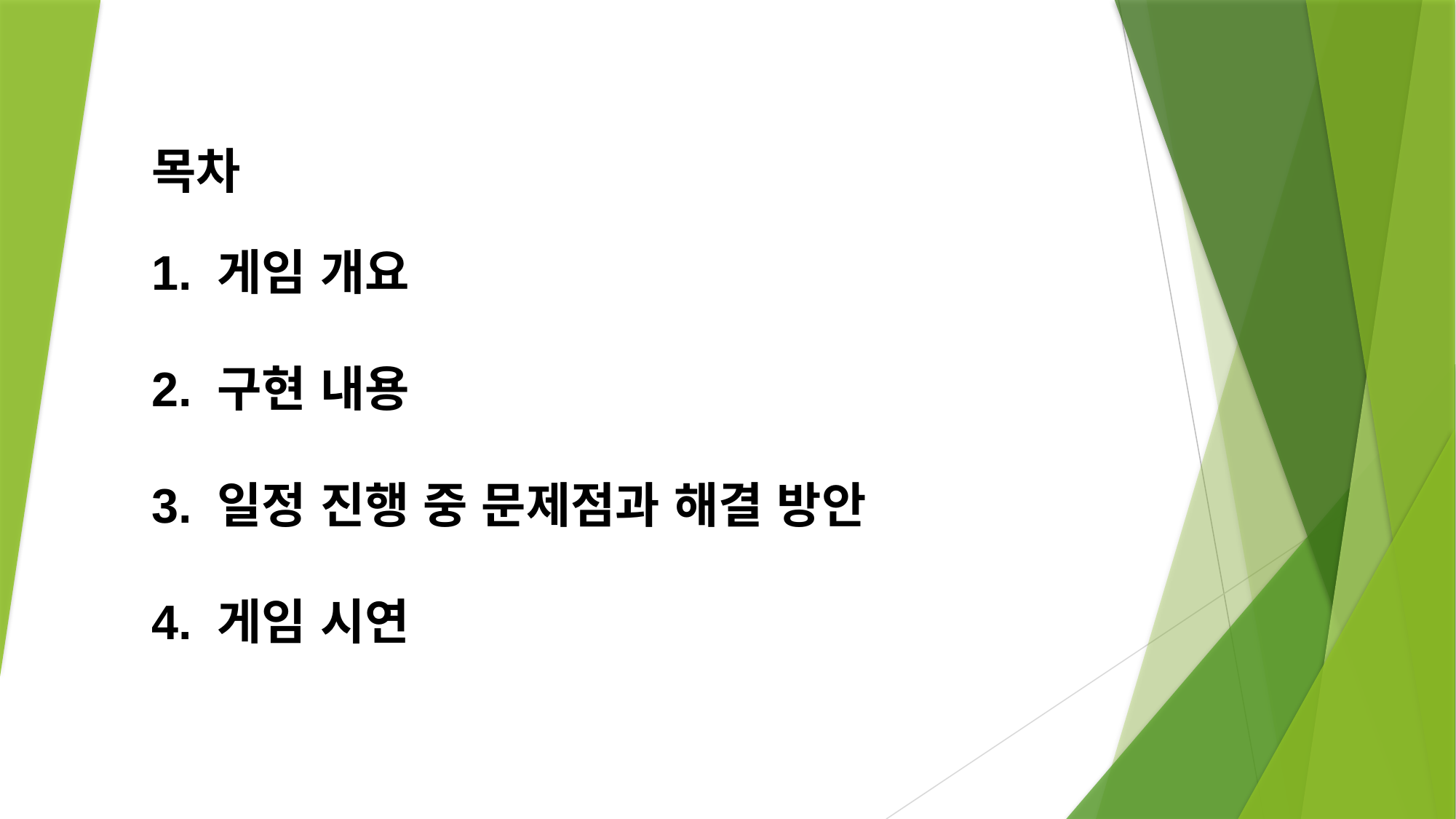

목차
1. 게임 개요

2. 구현 내용

3. 일정 진행 중 문제점과 해결 방안

4. 게임 시연